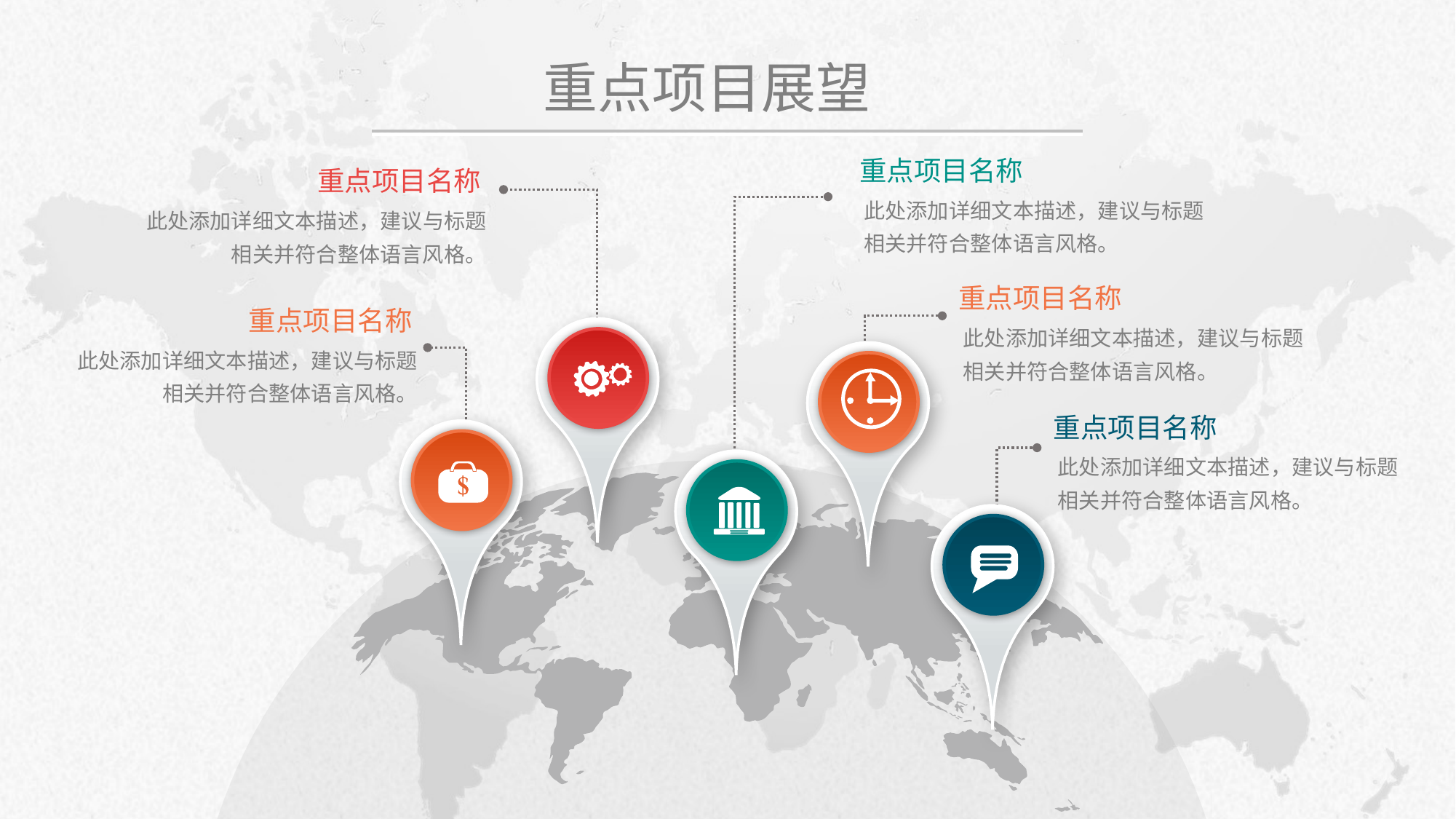

# 重点项目展望
重点项目名称
此处添加详细文本描述，建议与标题相关并符合整体语言风格。

重点项目名称
此处添加详细文本描述，建议与标题相关并符合整体语言风格。

重点项目名称
此处添加详细文本描述，建议与标题相关并符合整体语言风格。

重点项目名称
此处添加详细文本描述，建议与标题相关并符合整体语言风格。

重点项目名称
此处添加详细文本描述，建议与标题相关并符合整体语言风格。